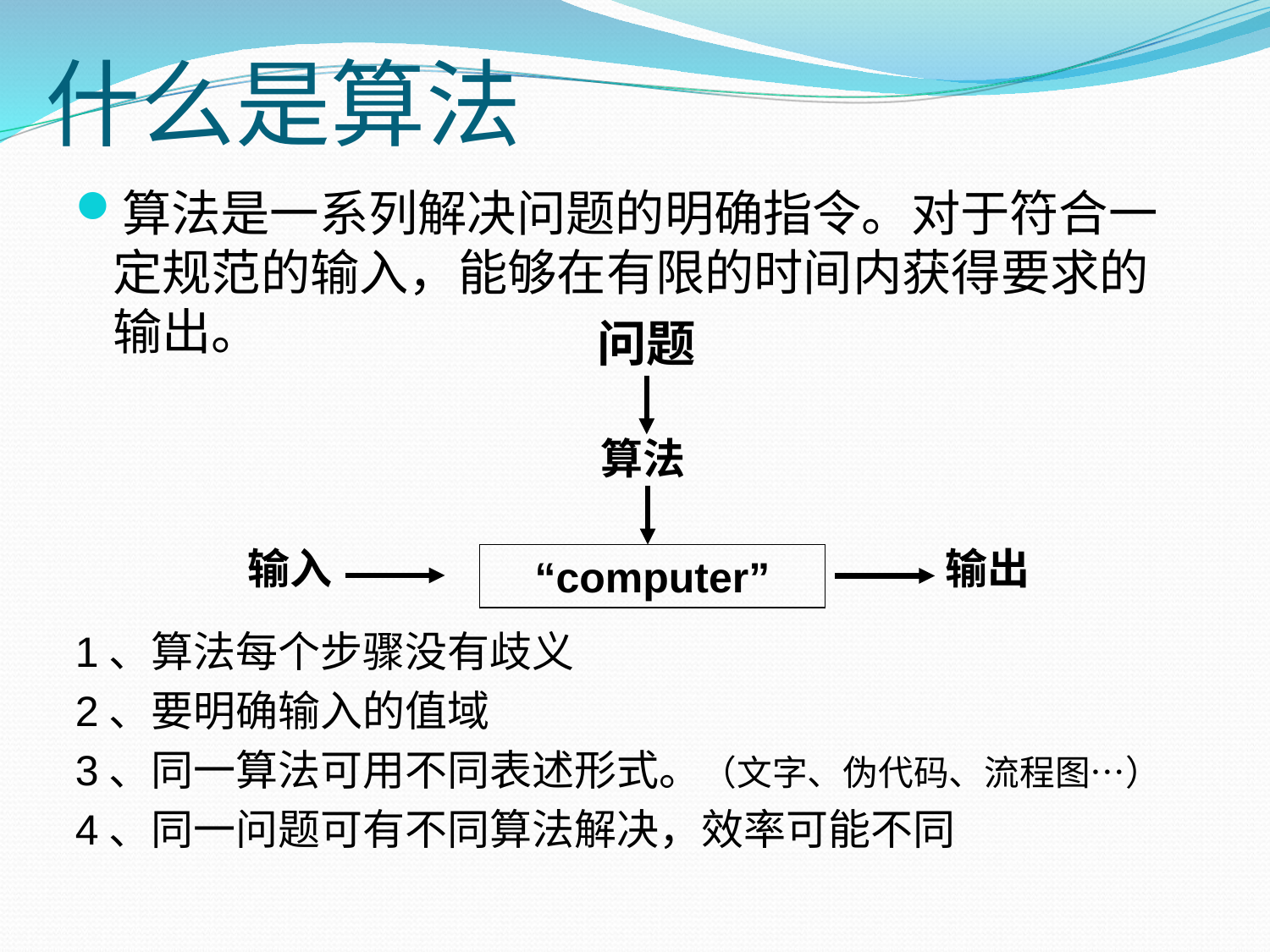

# 什么是算法
算法是一系列解决问题的明确指令。对于符合一定规范的输入，能够在有限的时间内获得要求的输出。

1、算法每个步骤没有歧义
2、要明确输入的值域
3、同一算法可用不同表述形式。（文字、伪代码、流程图…）
4、同一问题可有不同算法解决，效率可能不同

问题
算法
输出
输入
“computer”